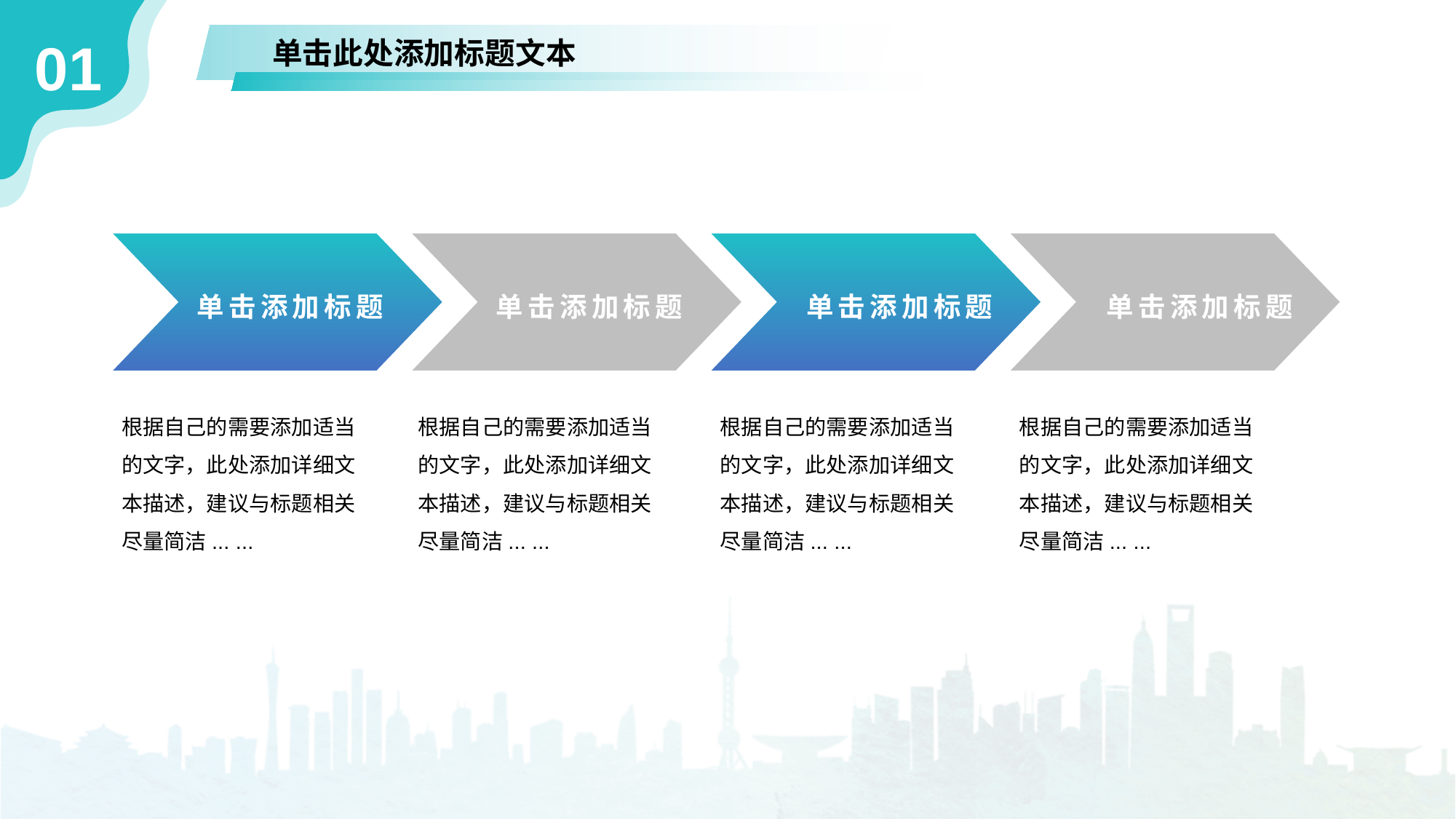

01

单击此处添加标题文本

单击添加标题
单击添加标题
单击添加标题
单击添加标题
根据自己的需要添加适当的文字，此处添加详细文本描述，建议与标题相关尽量简洁... ...
根据自己的需要添加适当的文字，此处添加详细文本描述，建议与标题相关尽量简洁... ...
根据自己的需要添加适当的文字，此处添加详细文本描述，建议与标题相关尽量简洁... ...
根据自己的需要添加适当的文字，此处添加详细文本描述，建议与标题相关尽量简洁... ...